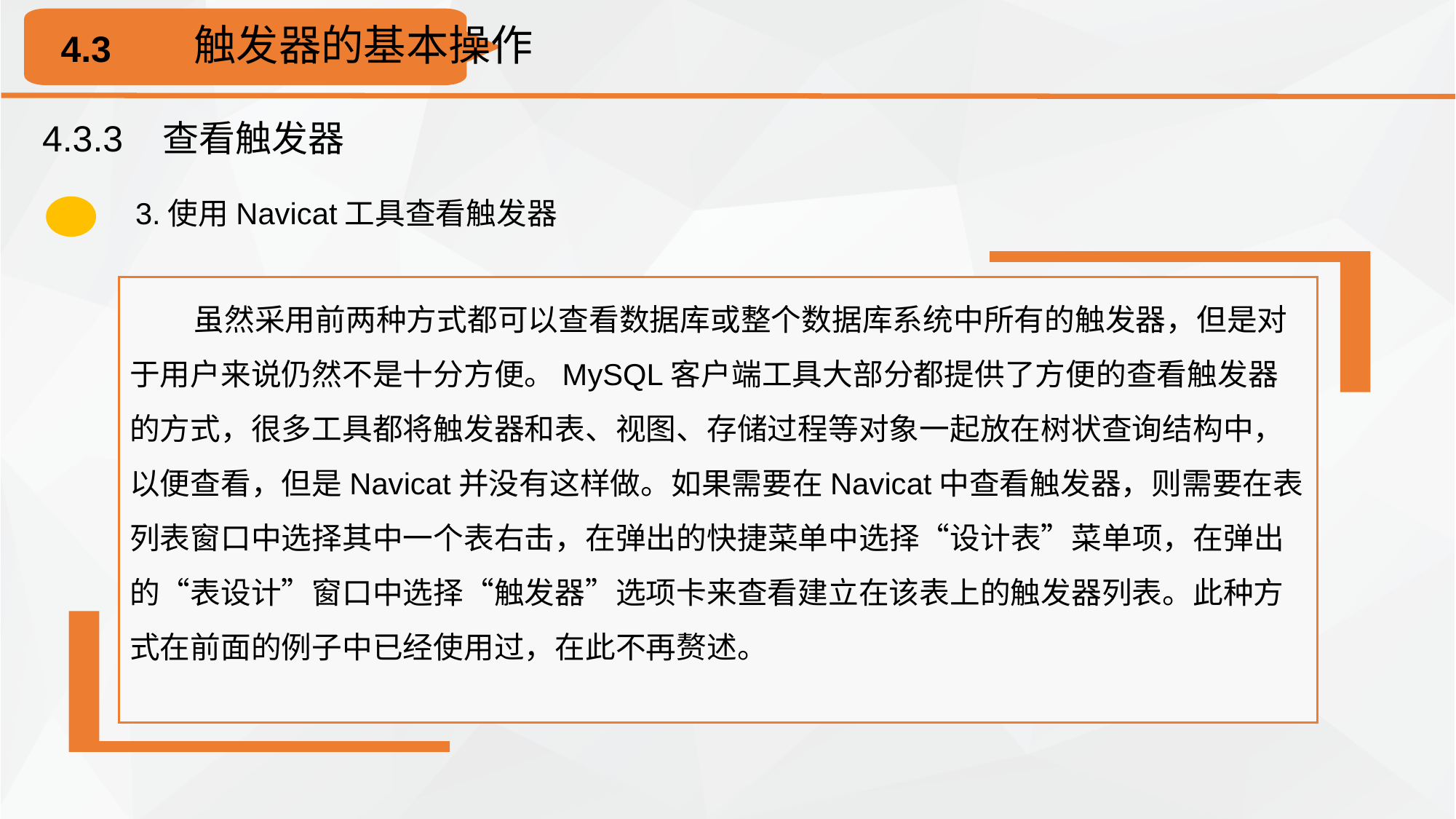

触发器的基本操作
4.3
4.3.3   查看触发器
3.使用Navicat工具查看触发器

虽然采用前两种方式都可以查看数据库或整个数据库系统中所有的触发器，但是对于用户来说仍然不是十分方便。MySQL客户端工具大部分都提供了方便的查看触发器的方式，很多工具都将触发器和表、视图、存储过程等对象一起放在树状查询结构中，以便查看，但是Navicat并没有这样做。如果需要在Navicat中查看触发器，则需要在表列表窗口中选择其中一个表右击，在弹出的快捷菜单中选择“设计表”菜单项，在弹出的“表设计”窗口中选择“触发器”选项卡来查看建立在该表上的触发器列表。此种方式在前面的例子中已经使用过，在此不再赘述。